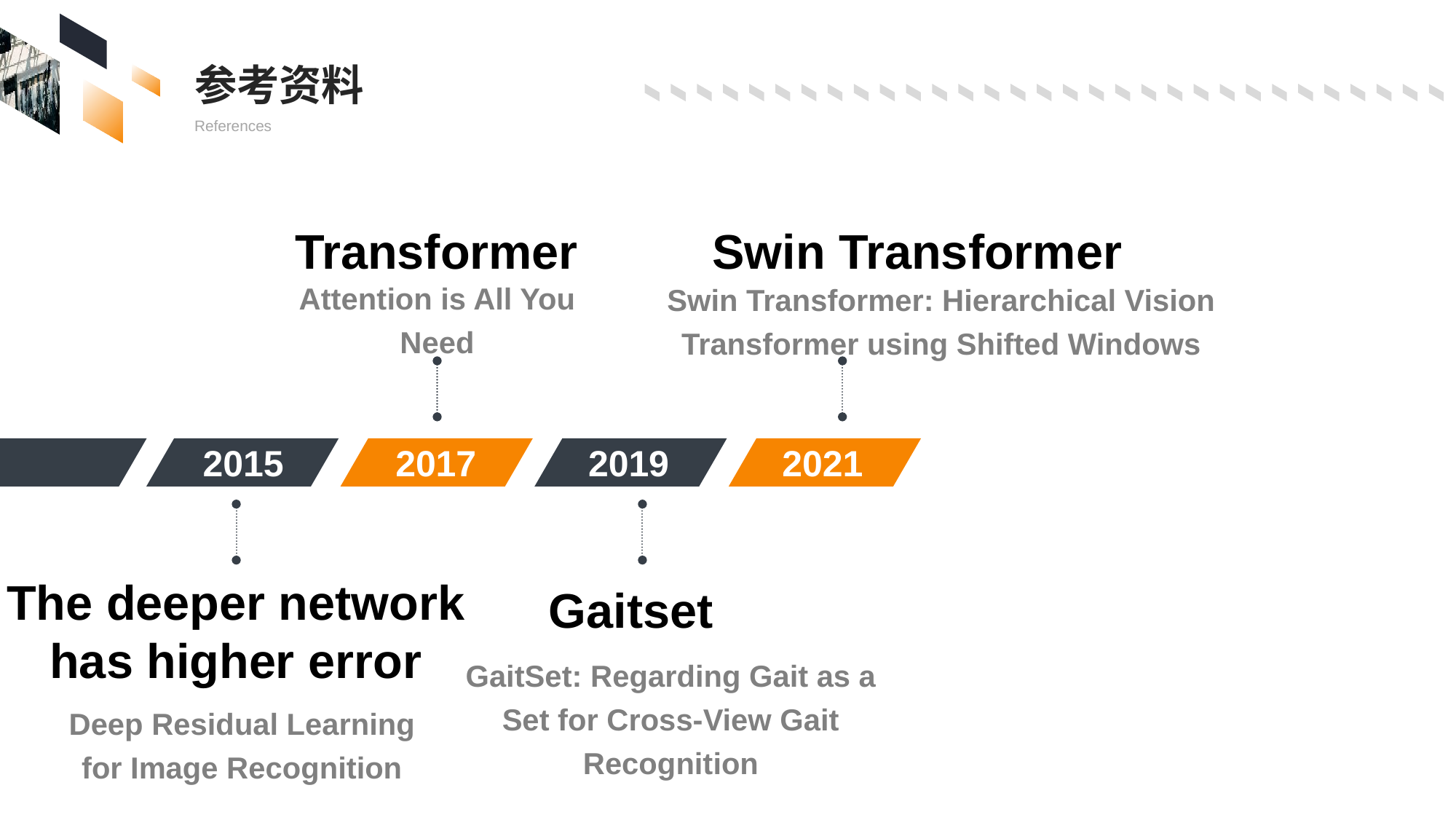

参考资料
References

Transformer
Attention is All You Need
Swin Transformer
Swin Transformer: Hierarchical Vision Transformer using Shifted Windows
2017
2019
2021
2015

The deeper network
has higher error
Deep Residual Learning for Image Recognition
Gaitset
GaitSet: Regarding Gait as a Set for Cross-View Gait Recognition